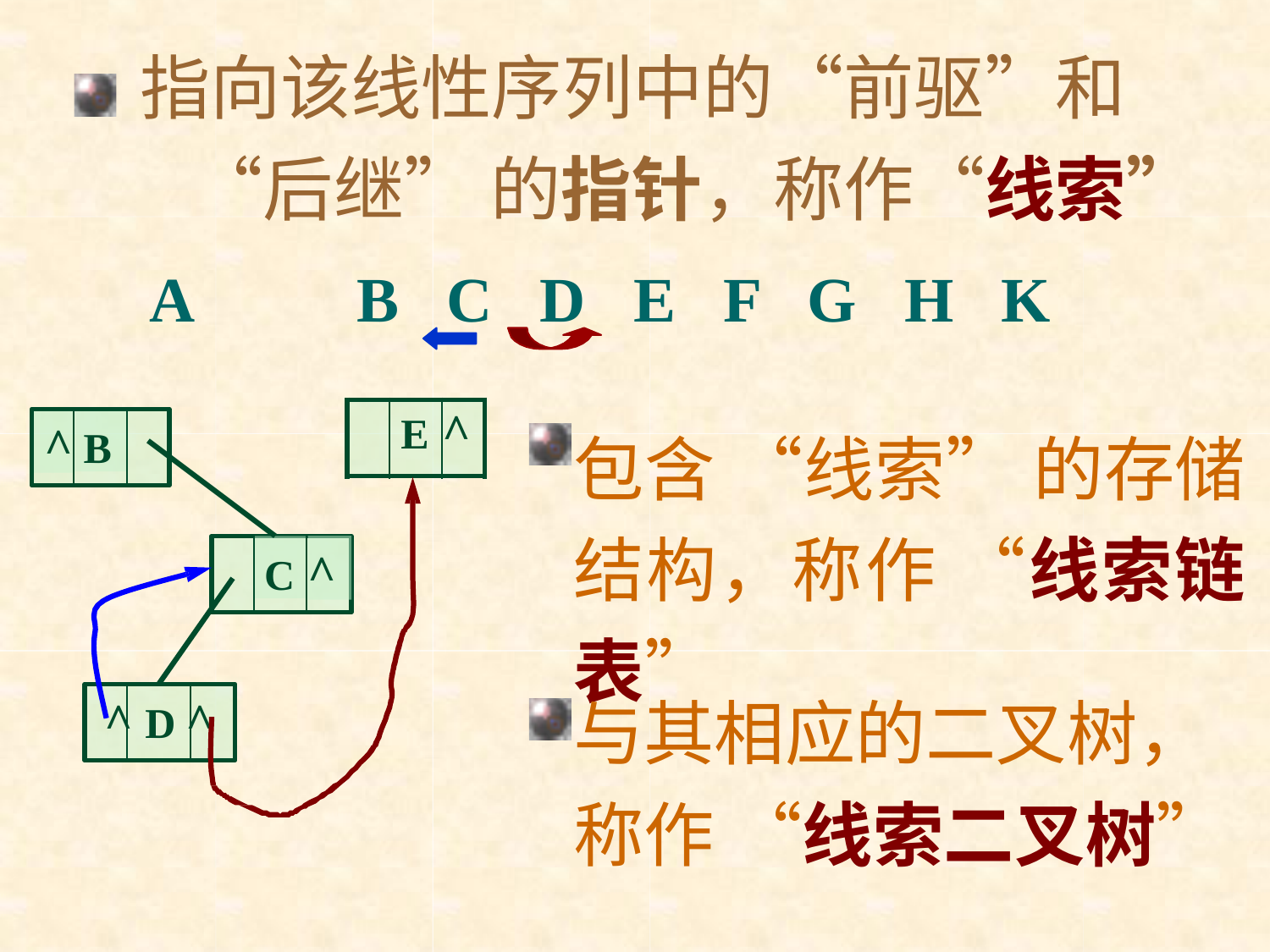

# 指向该线性序列中的“前驱”和 “后继” 的指针，称作“线索”
A	B	C	D	E	F	G	H	K

|  | E | ^ |
| --- | --- | --- |
包含“线索” 的存储 结构，称作“线索链 表”
与其相应的二叉树，
称作“线索二叉树”

^
B

C
^

^ D ^